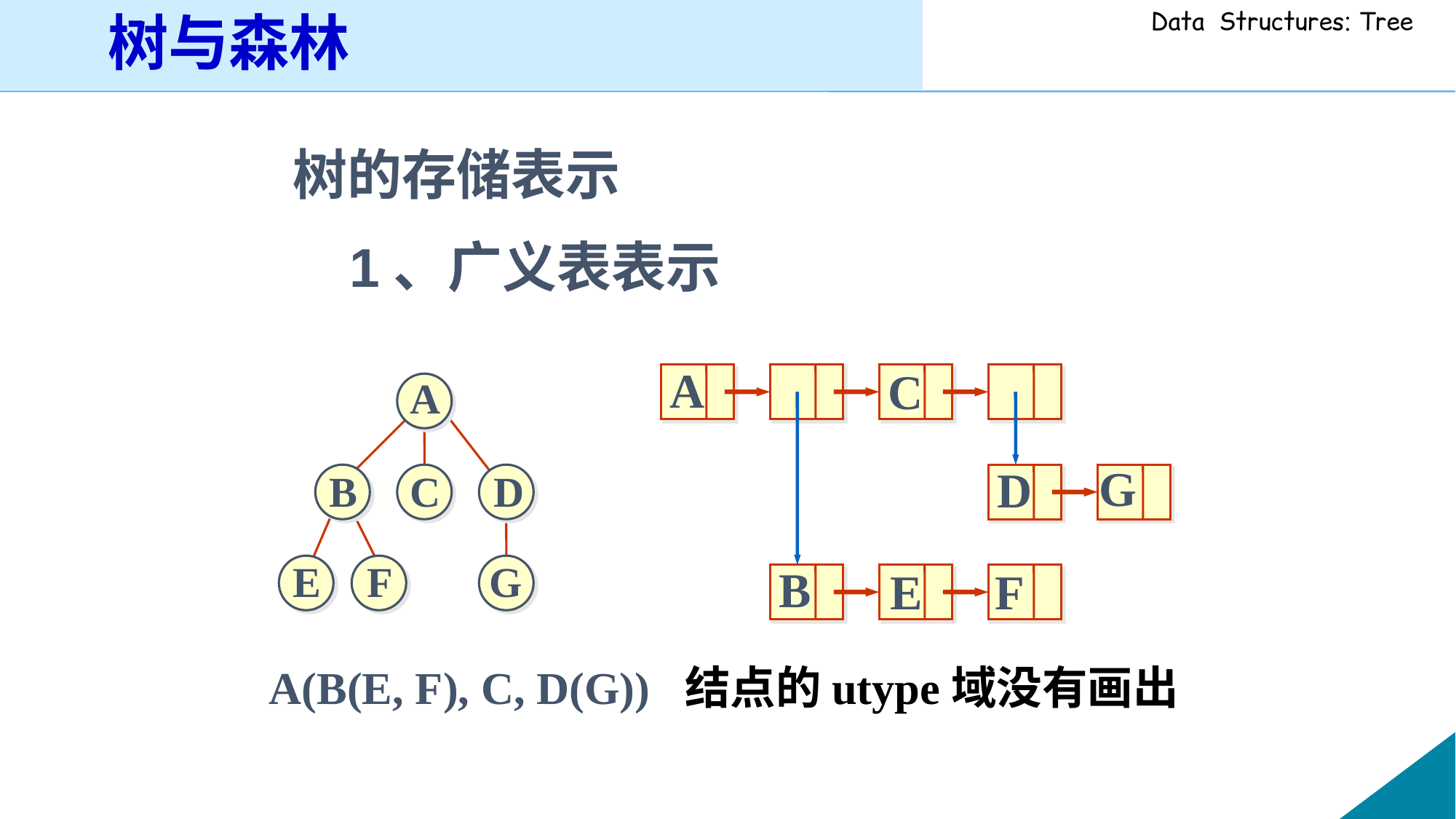

# 树与森林
树的存储表示
1、广义表表示
A
C

A

G
D
B
C
D

E
F
G
B

E
F

A(B(E, F), C, D(G))  结点的utype域没有画出